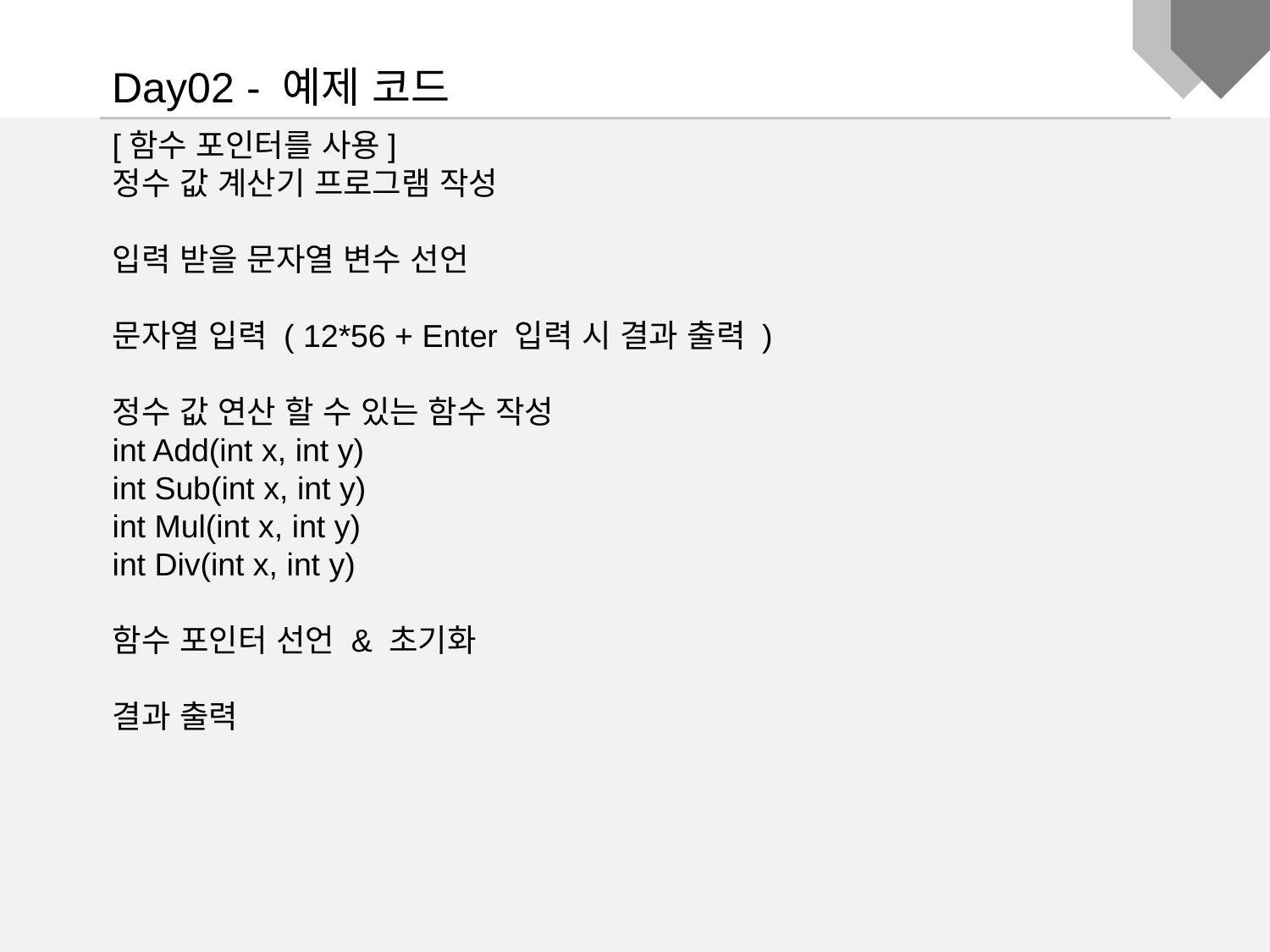

Day02 - 예제 코드
[함수 포인터를 사용]
정수 값 계산기 프로그램 작성

입력 받을 문자열 변수 선언

문자열 입력 ( 12*56 + Enter 입력 시 결과 출력 )

정수 값 연산 할 수 있는 함수 작성
int Add(int x, int y)
int Sub(int x, int y)
int Mul(int x, int y)
int Div(int x, int y)

함수 포인터 선언 & 초기화

결과 출력